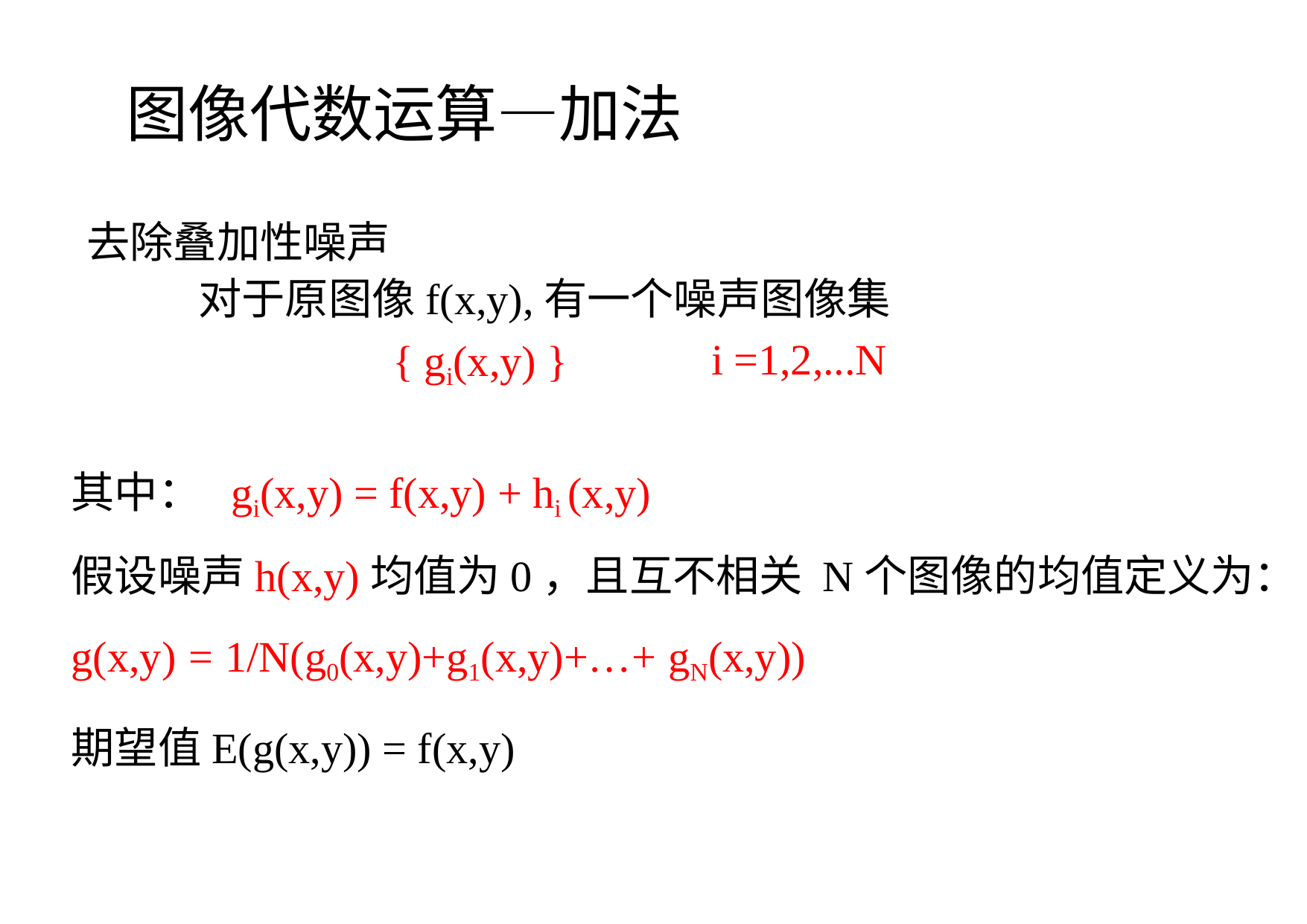

图像代数运算—加法
去除叠加性噪声
对于原图像f(x,y),有一个噪声图像集
i =1,2,...N
{ gi(x,y) }
其中：  gi(x,y) = f(x,y) + hi (x,y)
假设噪声h(x,y)均值为0，且互不相关 N个图像的均值定义为：g(x,y) = 1/N(g0(x,y)+g1(x,y)+…+ gN(x,y))
期望值E(g(x,y)) = f(x,y)